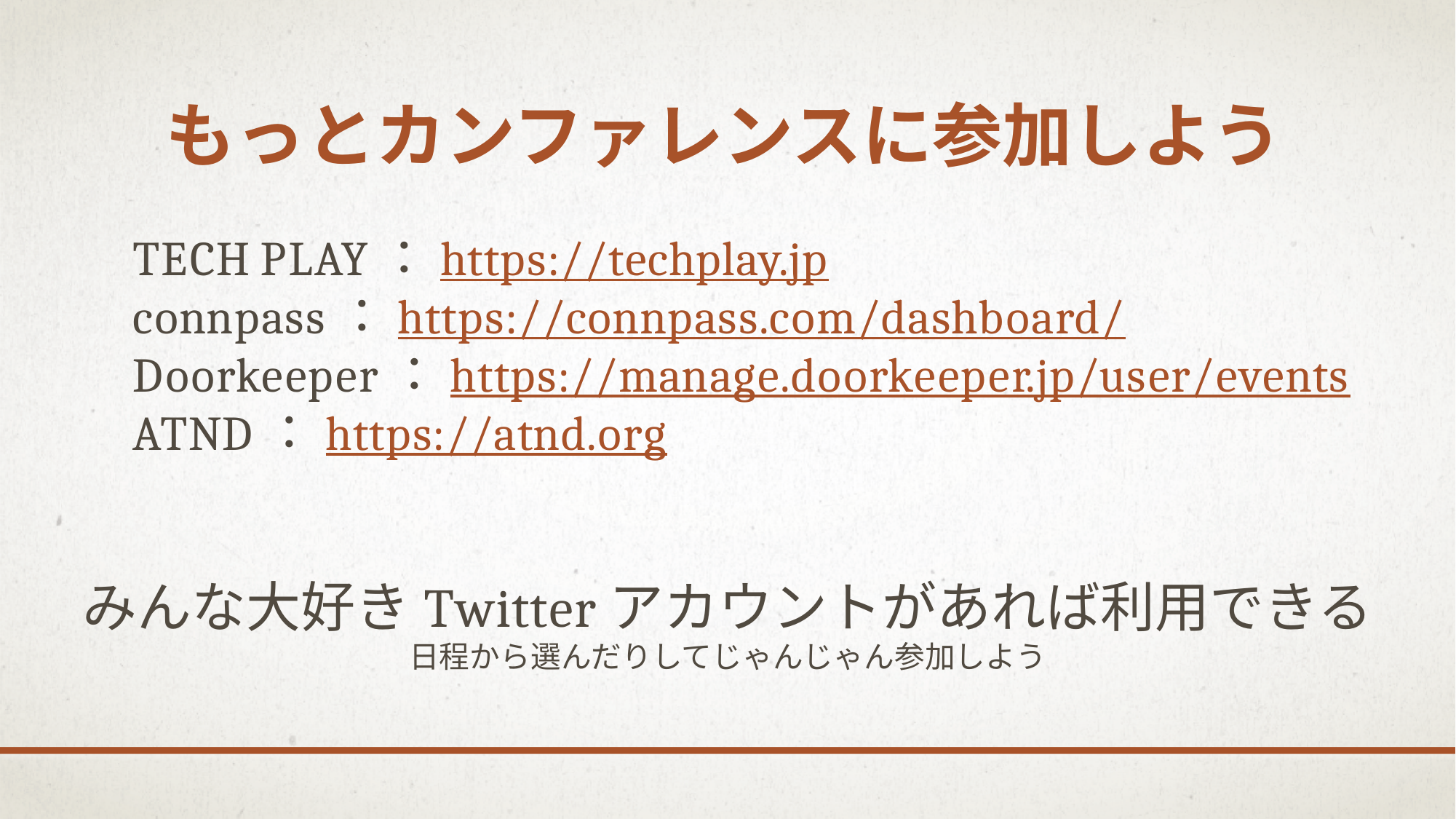

# もっとカンファレンスに参加しよう
TECH PLAY：https://techplay.jp
connpass：https://connpass.com/dashboard/
Doorkeeper：https://manage.doorkeeper.jp/user/events
ATND：https://atnd.org

みんな大好きTwitterアカウントがあれば利用できる
日程から選んだりしてじゃんじゃん参加しよう